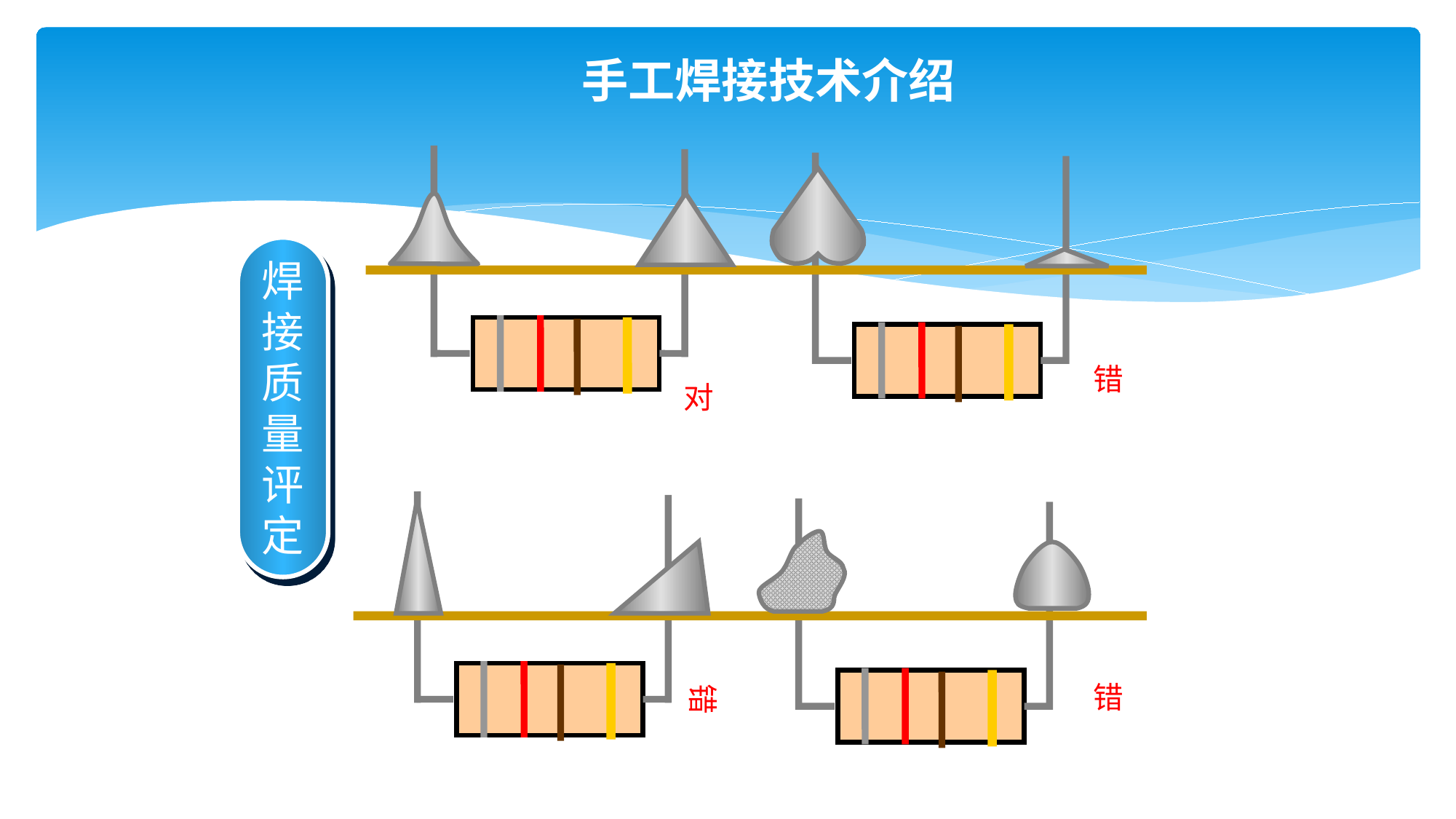

# 手工焊接技术介绍

焊
接
质
量
评
定

错
对
圆润、光滑

错
错